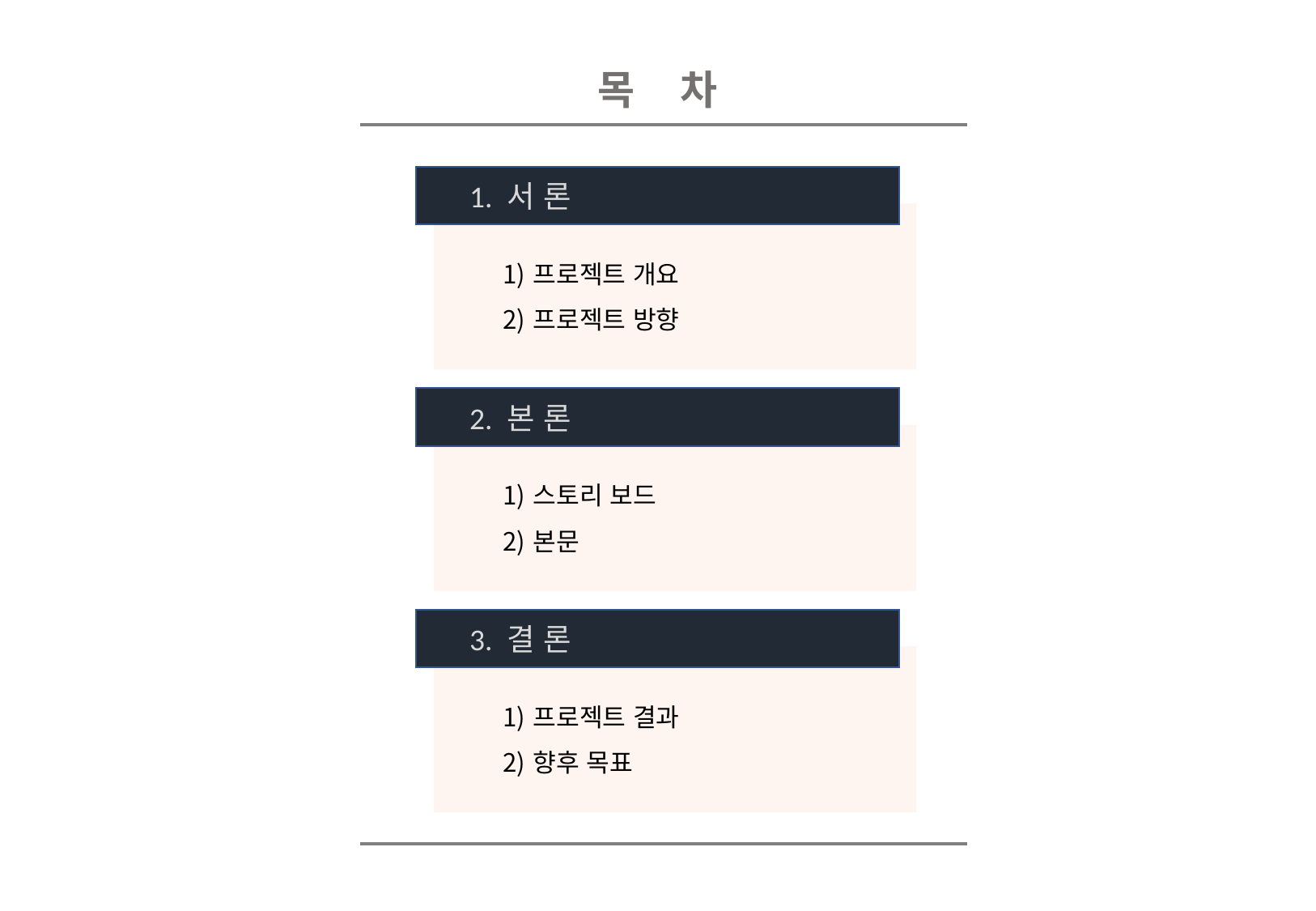

목    차
      1. 서 론

프로젝트 개요
프로젝트 방향
      2. 본 론

스토리 보드
본문
      3. 결 론

프로젝트 결과
향후 목표